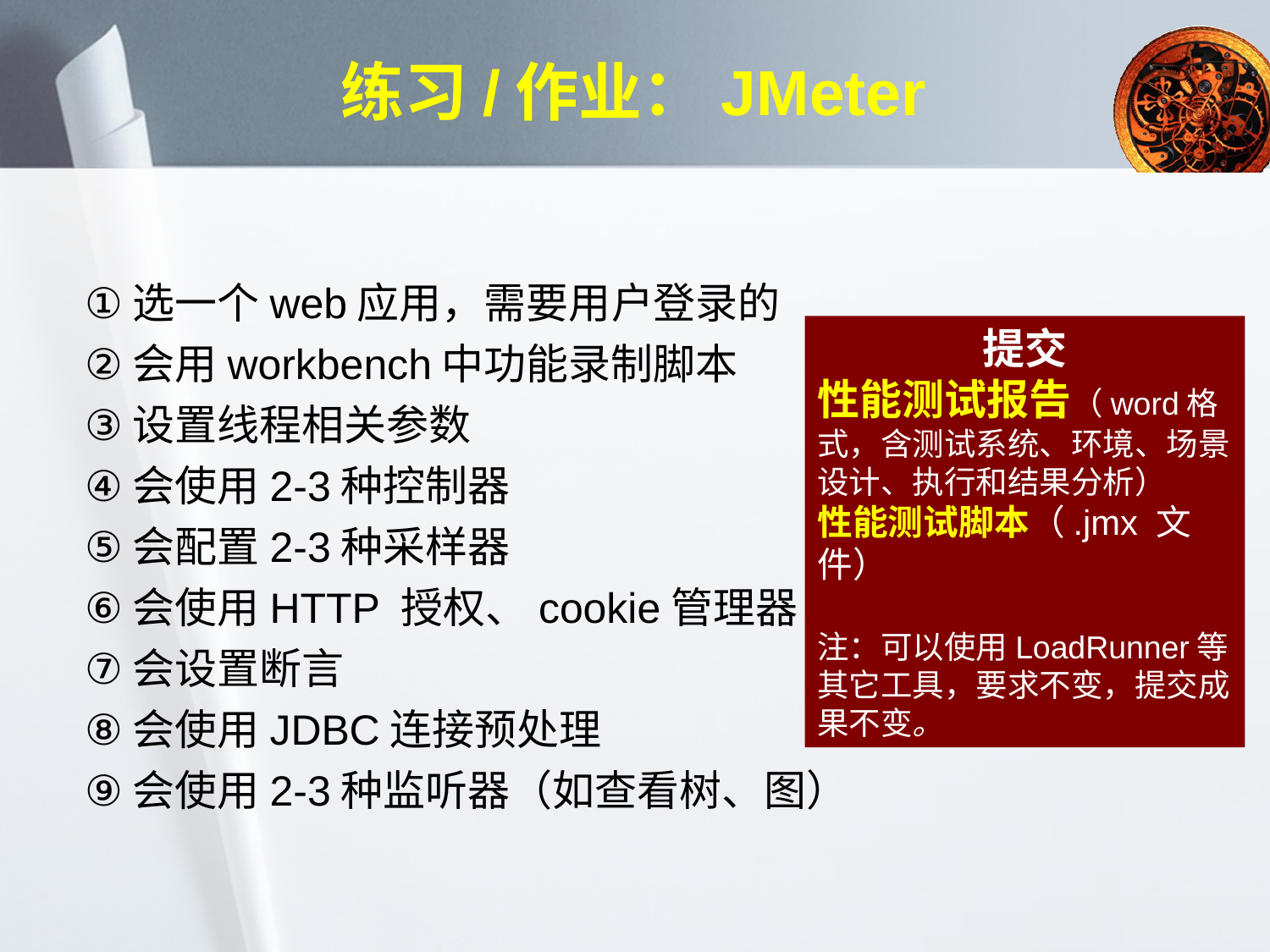

# 练习/作业：JMeter
选一个web应用，需要用户登录的
会用workbench中功能录制脚本
设置线程相关参数
会使用2-3种控制器
会配置2-3种采样器
会使用HTTP 授权、cookie管理器
会设置断言
会使用JDBC连接预处理
会使用2-3种监听器（如查看树、图）
提交
性能测试报告（word格式，含测试系统、环境、场景设计、执行和结果分析）
性能测试脚本（.jmx 文件）

注：可以使用LoadRunner等其它工具，要求不变，提交成果不变。